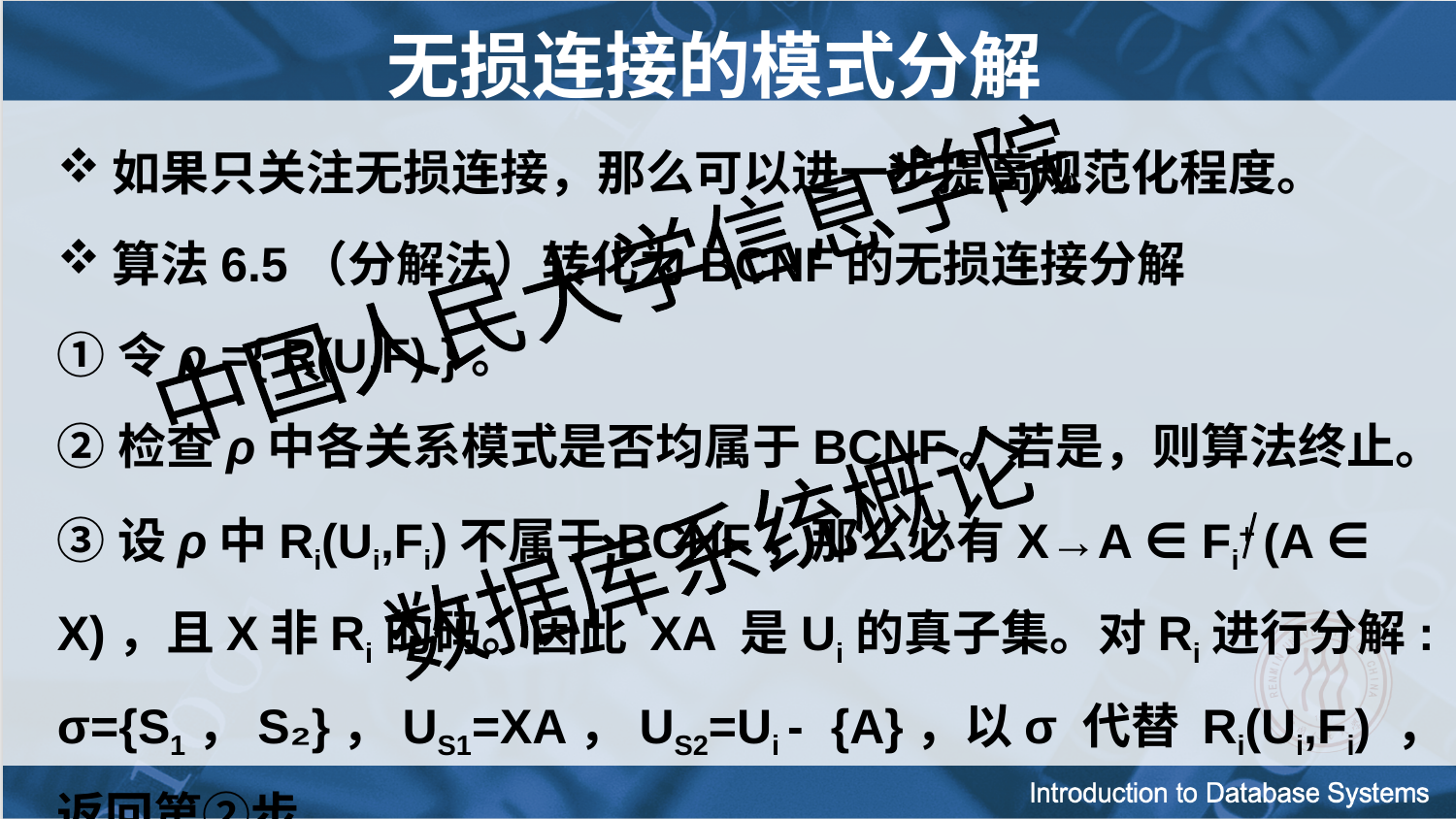

# 无损连接的模式分解
如果只关注无损连接，那么可以进一步提高规范化程度。
算法6.5（分解法）转化为BCNF的无损连接分解
①令ρ ={ R(U,F) }。
②检查ρ中各关系模式是否均属于BCNF。若是，则算法终止。
③设ρ中Ri(Ui,Fi)不属于BCNF，那么必有X→A ∈ Fi+ (A ∈ X)，且X非Ri的码。因此 XA 是Ui的真子集。对Ri进行分解: σ={S1，S₂}，US1=XA，US2=Ui -  {A}，以σ 代替 Ri(Ui,Fi) ，返回第②步。